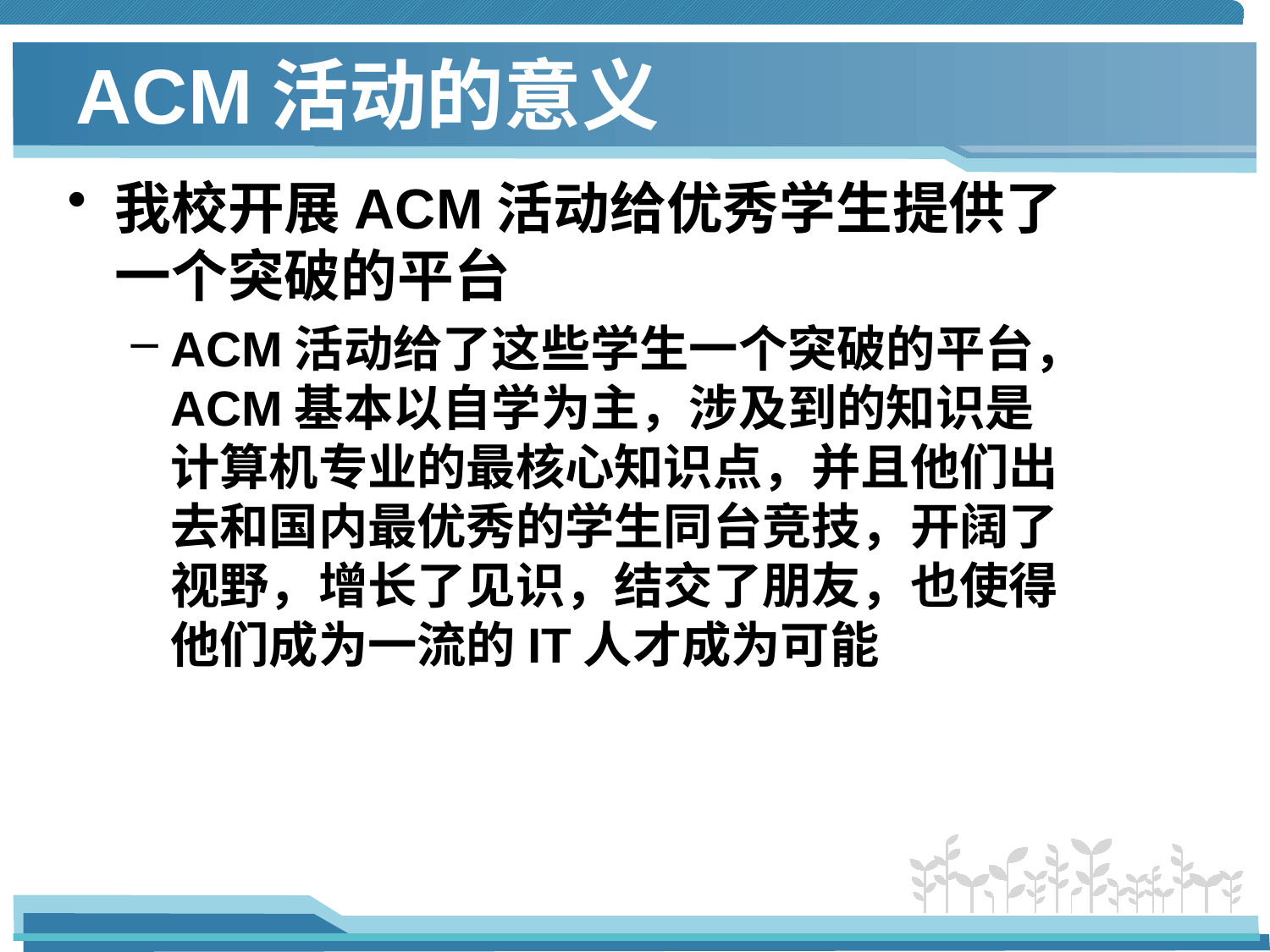

# ACM活动的意义
我校开展ACM活动给优秀学生提供了一个突破的平台
ACM活动给了这些学生一个突破的平台，ACM基本以自学为主，涉及到的知识是计算机专业的最核心知识点，并且他们出去和国内最优秀的学生同台竞技，开阔了视野，增长了见识，结交了朋友，也使得他们成为一流的IT人才成为可能